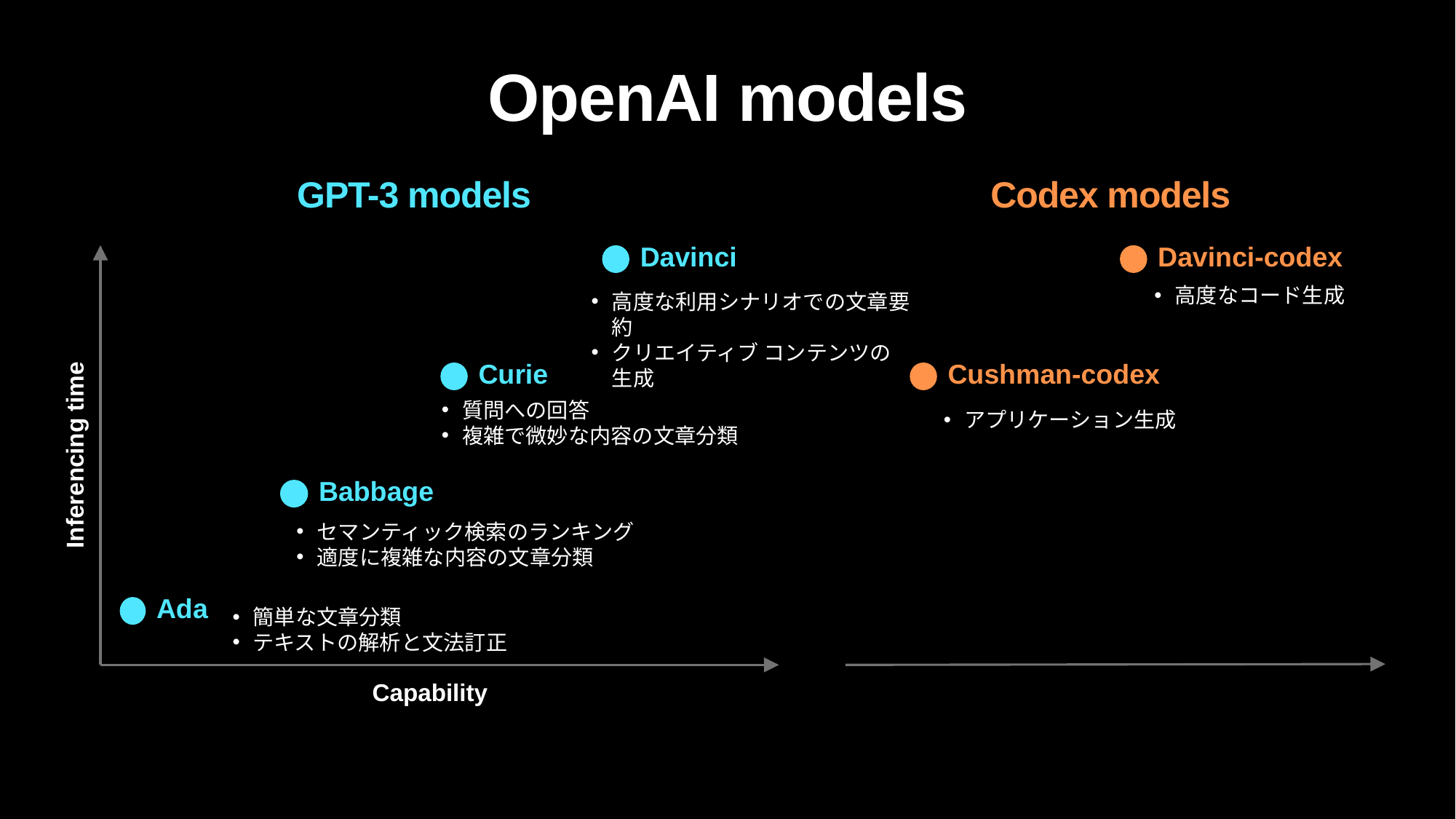

# OpenAI models
GPT-3 models
Codex models
Davinci

Davinci-codex

高度なコード生成
高度な利用シナリオでの文章要約
クリエイティブ コンテンツの生成
Curie

Cushman-codex

質問への回答
複雑で微妙な内容の文章分類
アプリケーション生成
Inferencing time
Babbage

セマンティック検索のランキング
適度に複雑な内容の文章分類
Ada

簡単な文章分類
テキストの解析と文法訂正
Capability